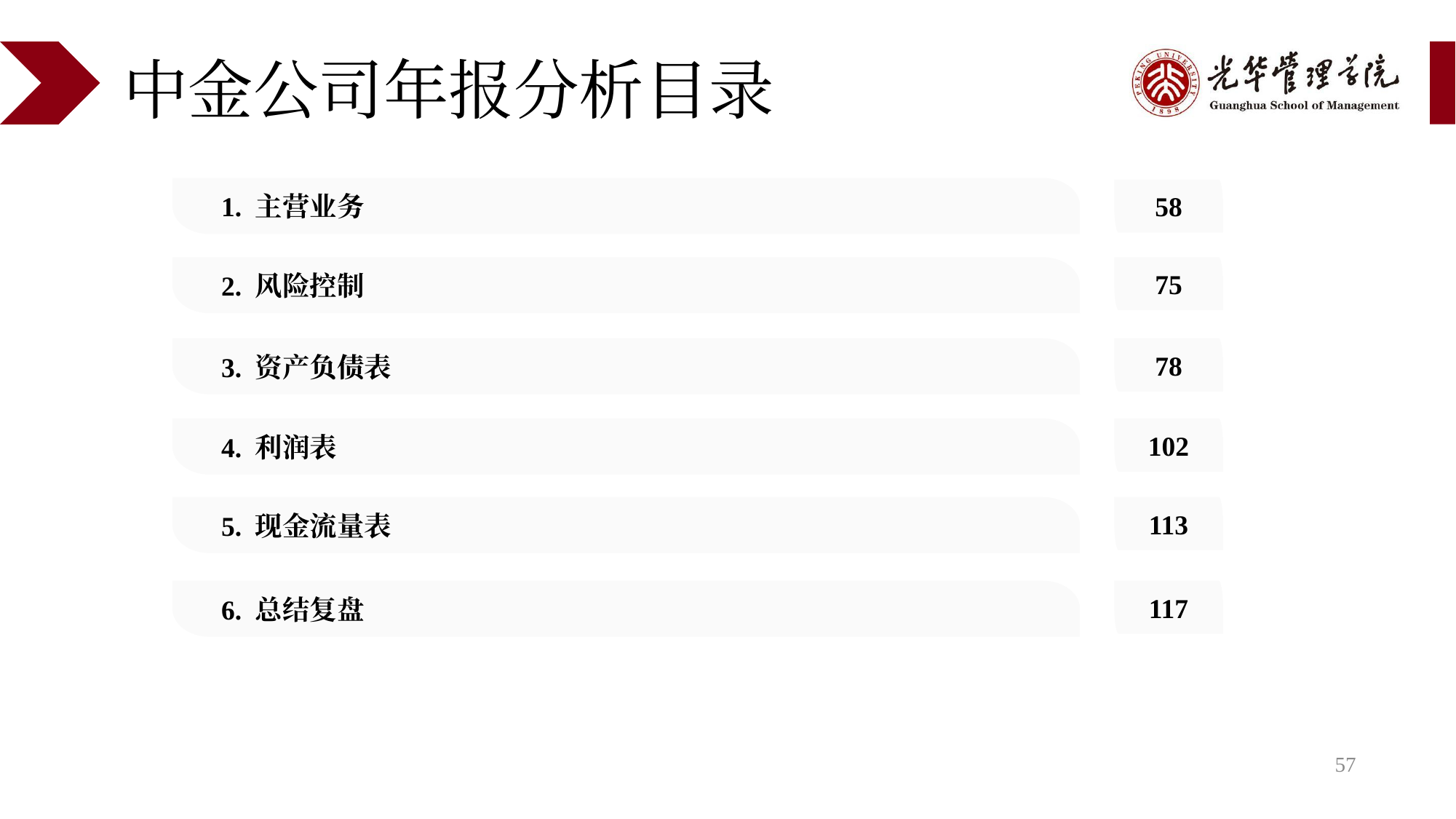

# 中金公司年报分析目录
1. 主营业务
58
2. 风险控制
75
3. 资产负债表
78
4. 利润表
102
5. 现金流量表
113
6. 总结复盘
117
57